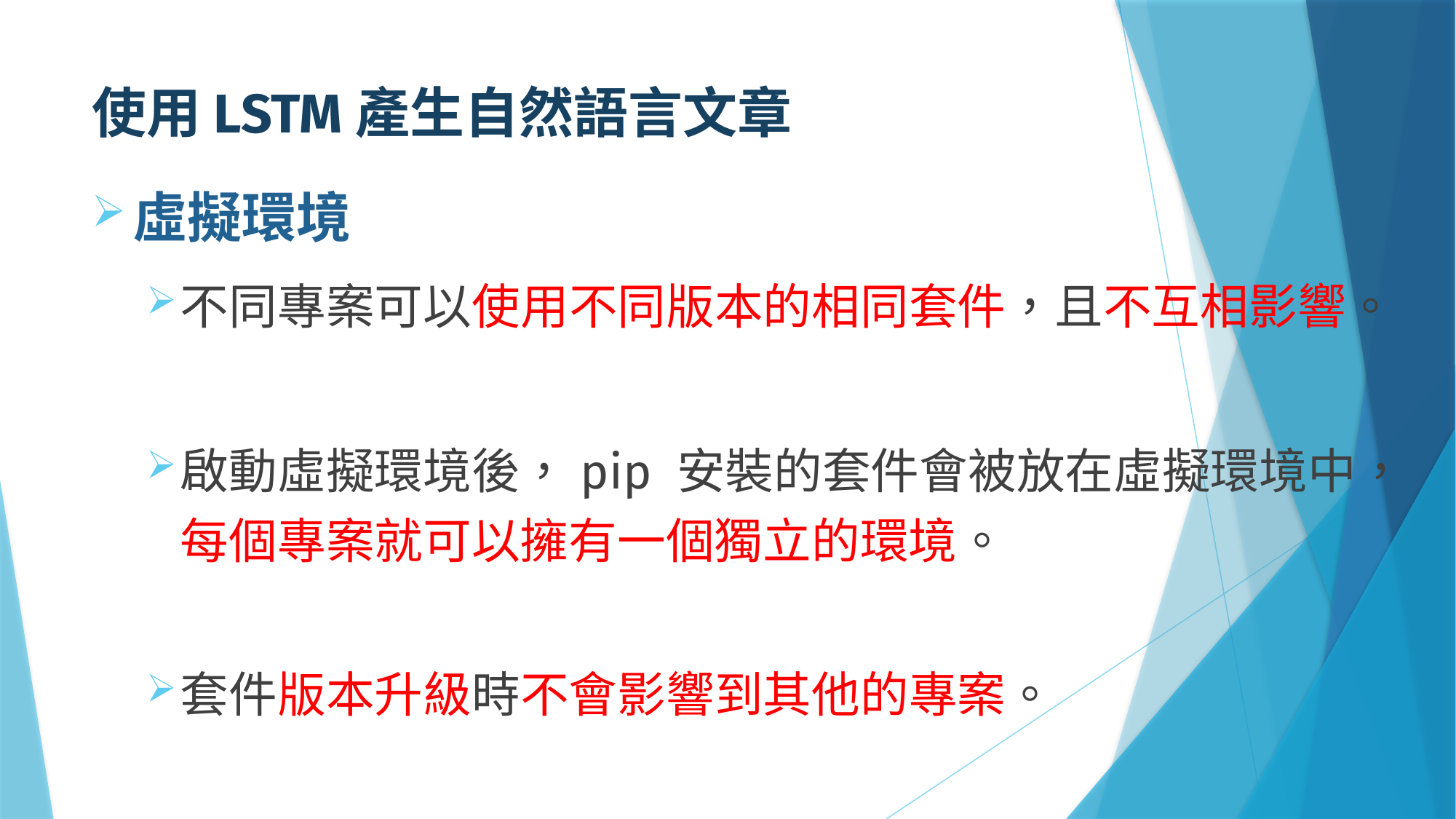

# 使用LSTM產生自然語言文章
虛擬環境
不同專案可以使用不同版本的相同套件，且不互相影響。

啟動虛擬環境後，pip 安裝的套件會被放在虛擬環境中，每個專案就可以擁有一個獨立的環境。

套件版本升級時不會影響到其他的專案。